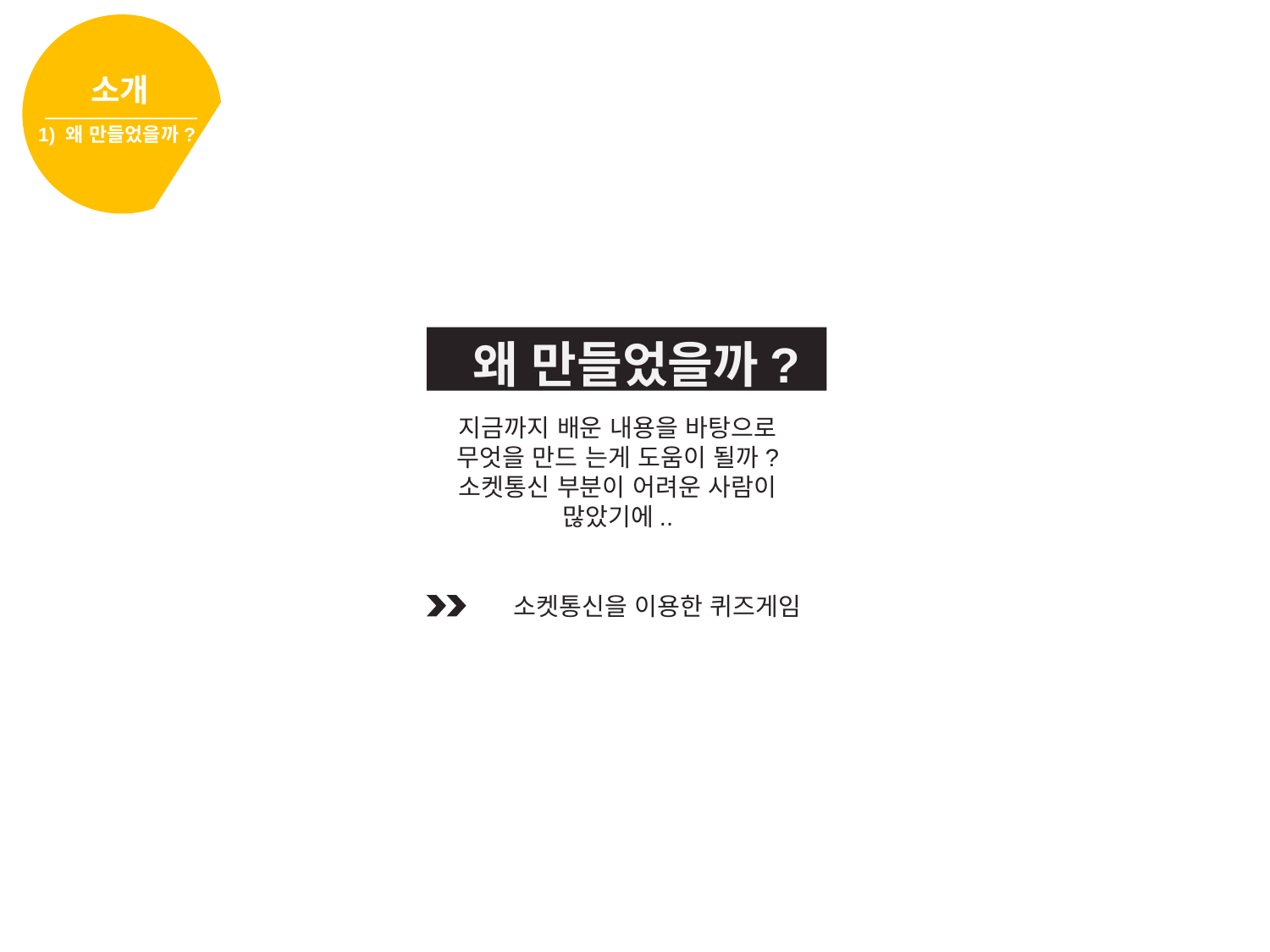

소개
1) 왜 만들었을까?

왜 만들었을까?
지금까지 배운 내용을 바탕으로 무엇을 만드 는게 도움이 될까?
소켓통신 부분이 어려운 사람이 많았기에..
소켓통신을 이용한 퀴즈게임